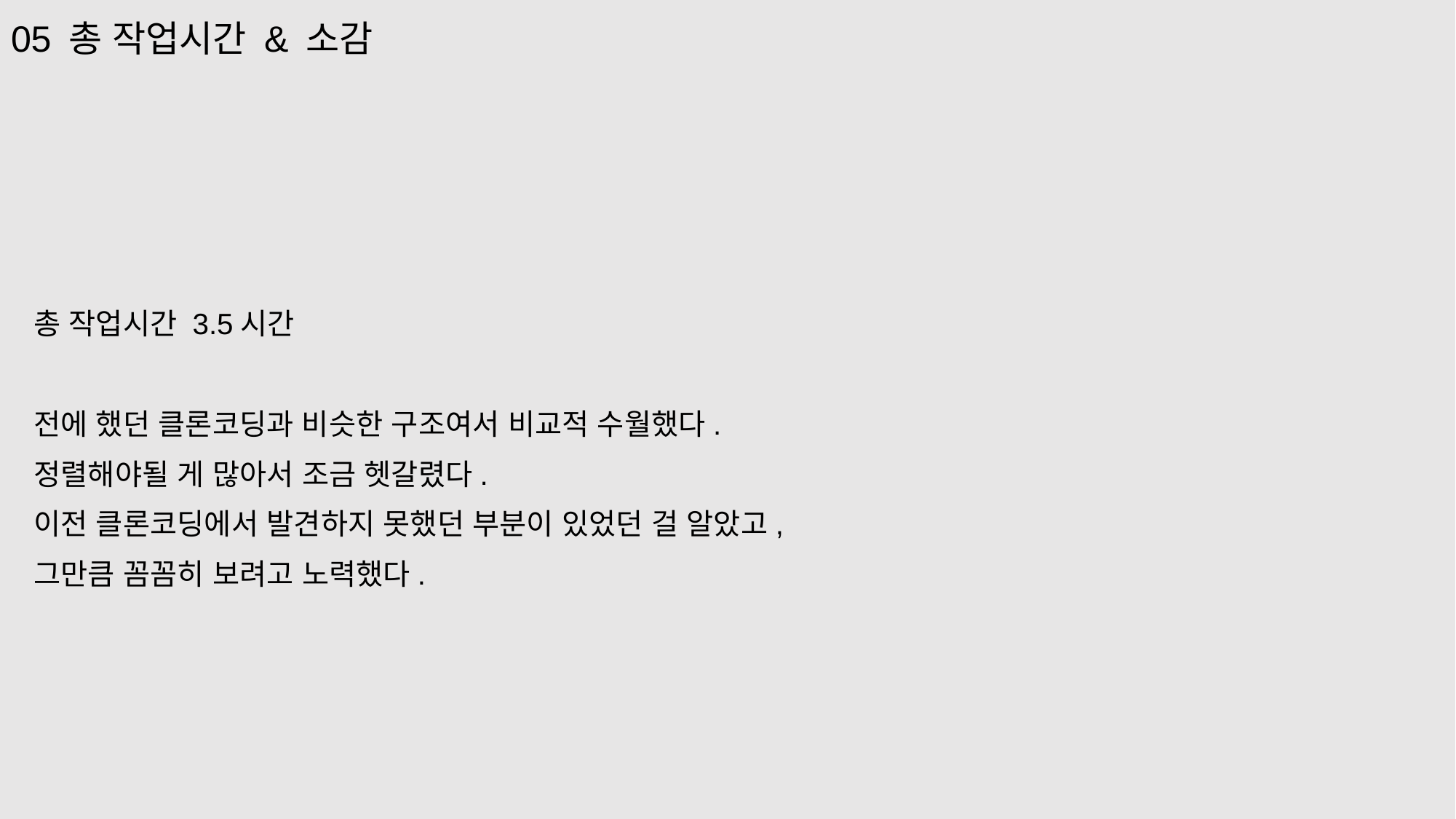

05 총 작업시간 & 소감

총 작업시간 3.5시간

전에 했던 클론코딩과 비슷한 구조여서 비교적 수월했다.
정렬해야될 게 많아서 조금 헷갈렸다.
이전 클론코딩에서 발견하지 못했던 부분이 있었던 걸 알았고,
그만큼 꼼꼼히 보려고 노력했다.